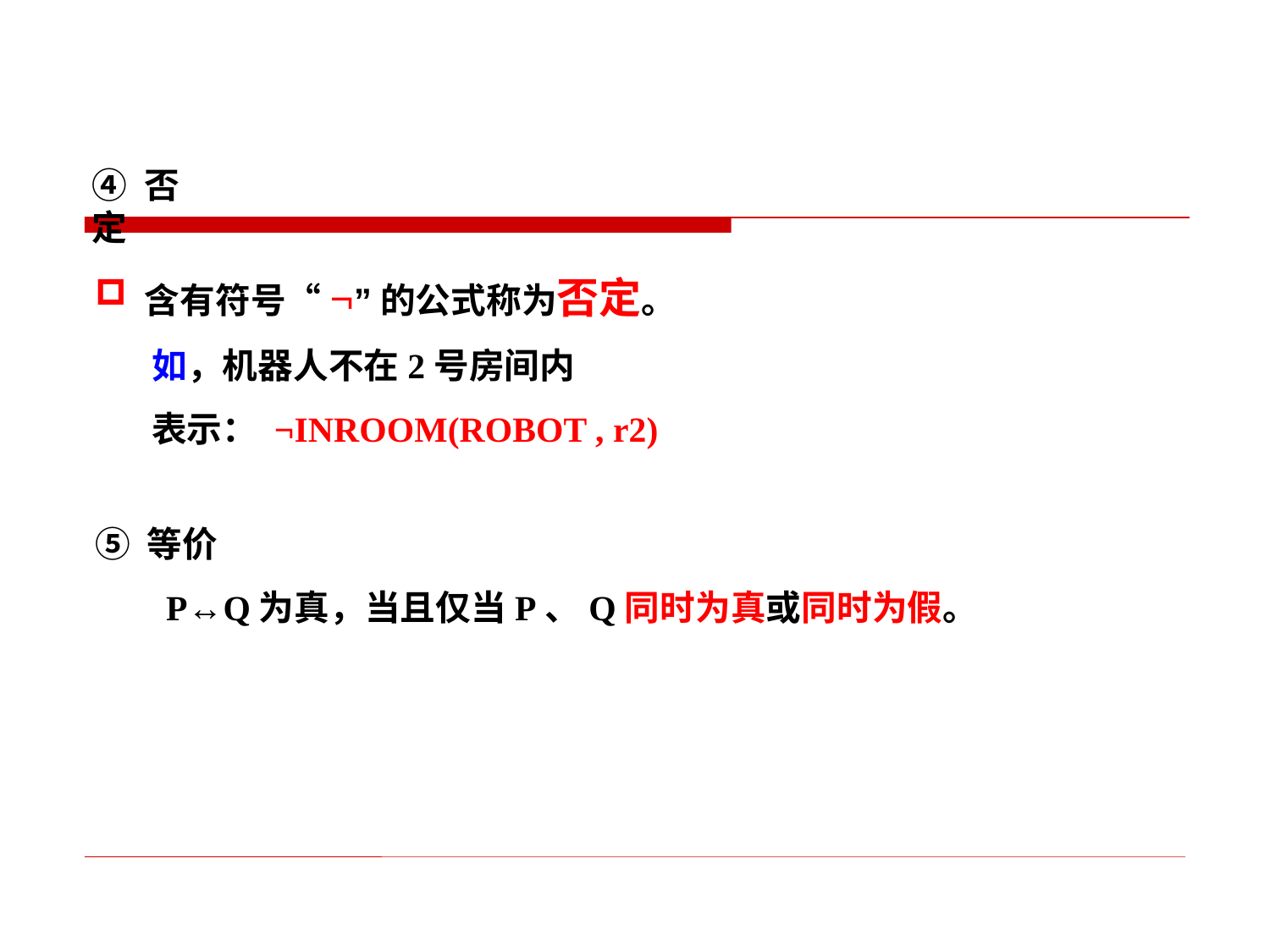

④ 否定
含有符号“¬”的公式称为否定。
      如，机器人不在2号房间内
      表示： ¬INROOM(ROBOT , r2)
⑤ 等价
        P↔Q为真，当且仅当P、Q同时为真或同时为假。